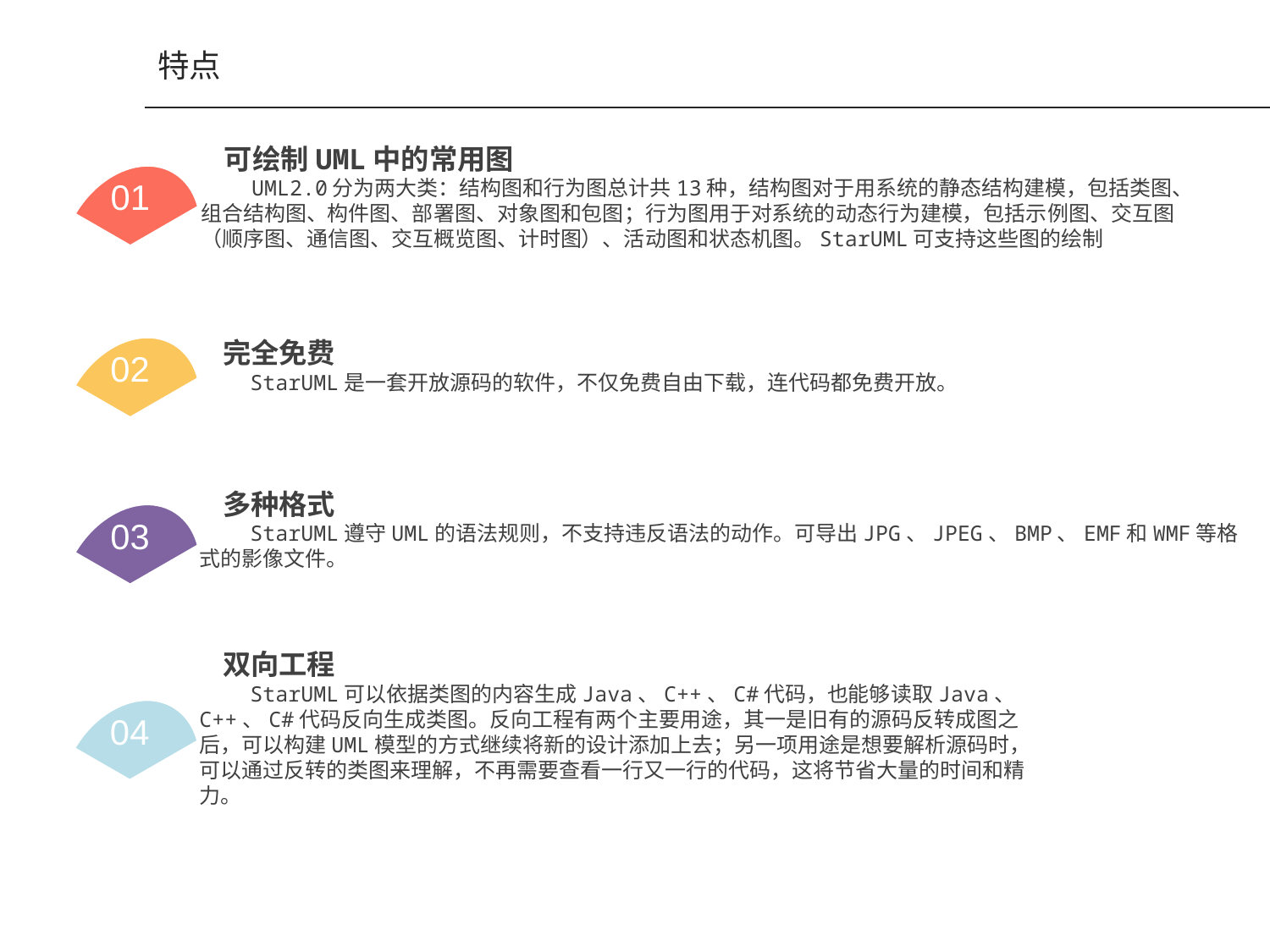

特点
    可绘制UML中的常用图
    UML2.0分为两大类：结构图和行为图总计共13种，结构图对于用系统的静态结构建模，包括类图、组合结构图、构件图、部署图、对象图和包图；行为图用于对系统的动态行为建模，包括示例图、交互图（顺序图、通信图、交互概览图、计时图）、活动图和状态机图。StarUML可支持这些图的绘制

01
    完全免费
    StarUML是一套开放源码的软件，不仅免费自由下载，连代码都免费开放。

02
    多种格式
    StarUML遵守UML的语法规则，不支持违反语法的动作。可导出JPG、JPEG、BMP、EMF和WMF等格式的影像文件。

03
    双向工程
    StarUML可以依据类图的内容生成Java、C++、C#代码，也能够读取Java、C++、C#代码反向生成类图。反向工程有两个主要用途，其一是旧有的源码反转成图之后，可以构建UML模型的方式继续将新的设计添加上去；另一项用途是想要解析源码时，可以通过反转的类图来理解，不再需要查看一行又一行的代码，这将节省大量的时间和精力。

04